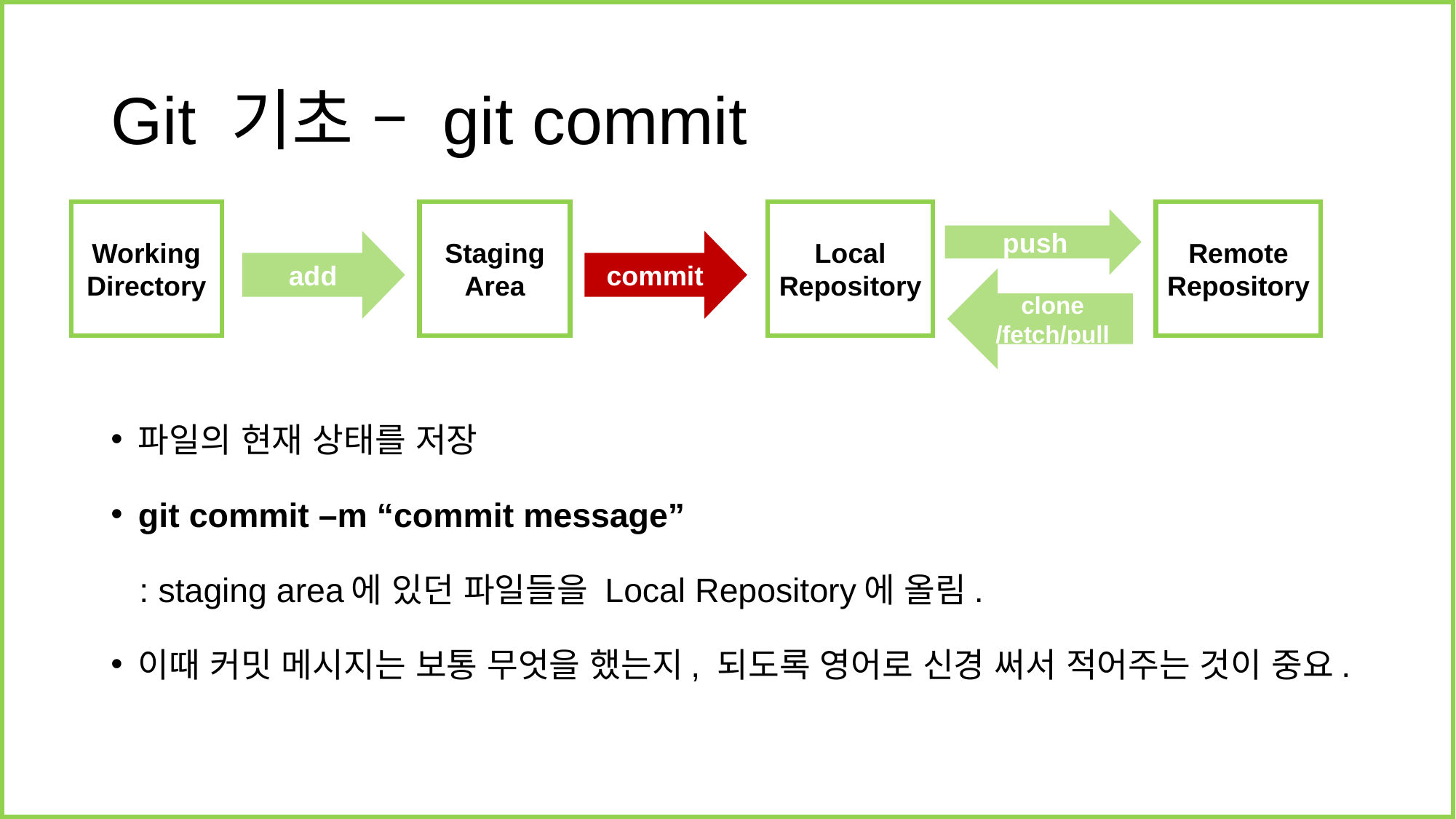

# Git 기초 – git commit
Staging
Area
Local
Repository
Remote
Repository
Working
Directory
push

파일의 현재 상태를 저장
git commit –m “commit message”
   : staging area에 있던 파일들을 Local Repository에 올림.
이때 커밋 메시지는 보통 무엇을 했는지, 되도록 영어로 신경 써서 적어주는 것이 중요.
add
commit
clone
/fetch/pull